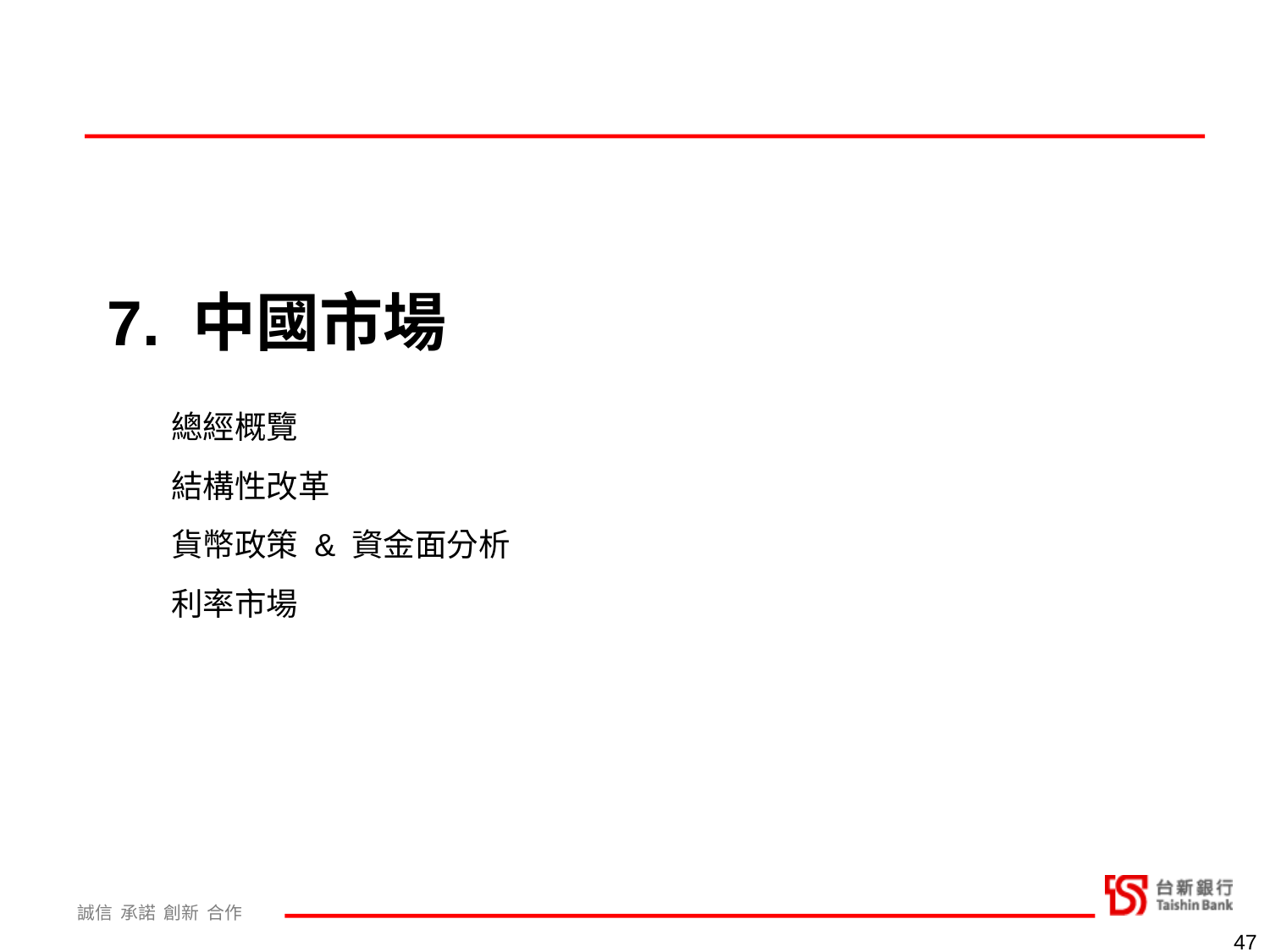

7. 中國市場
| 總經概覽 |
| --- |
| 結構性改革 |
| 貨幣政策 & 資金面分析 |
| 利率市場 |
47